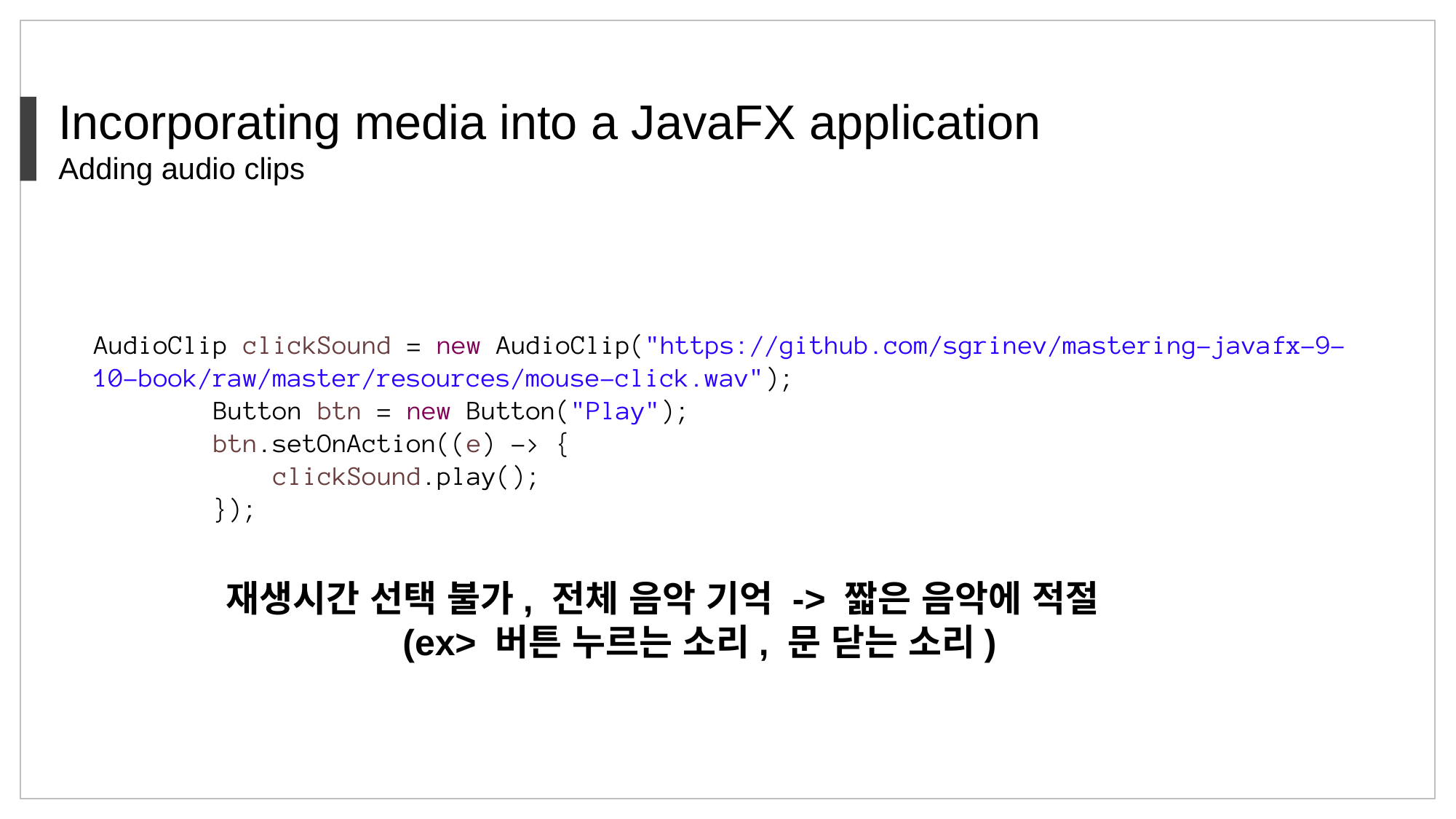

Incorporating media into a JavaFX application
Adding audio clips

AudioClip clickSound = new AudioClip("https://github.com/sgrinev/mastering-javafx-9-10-book/raw/master/resources/mouse-click.wav");
        Button btn = new Button("Play");
        btn.setOnAction((e) -> {
            clickSound.play();
        });
재생시간 선택 불가, 전체 음악 기억 -> 짧은 음악에 적절
(ex> 버튼 누르는 소리, 문 닫는 소리)